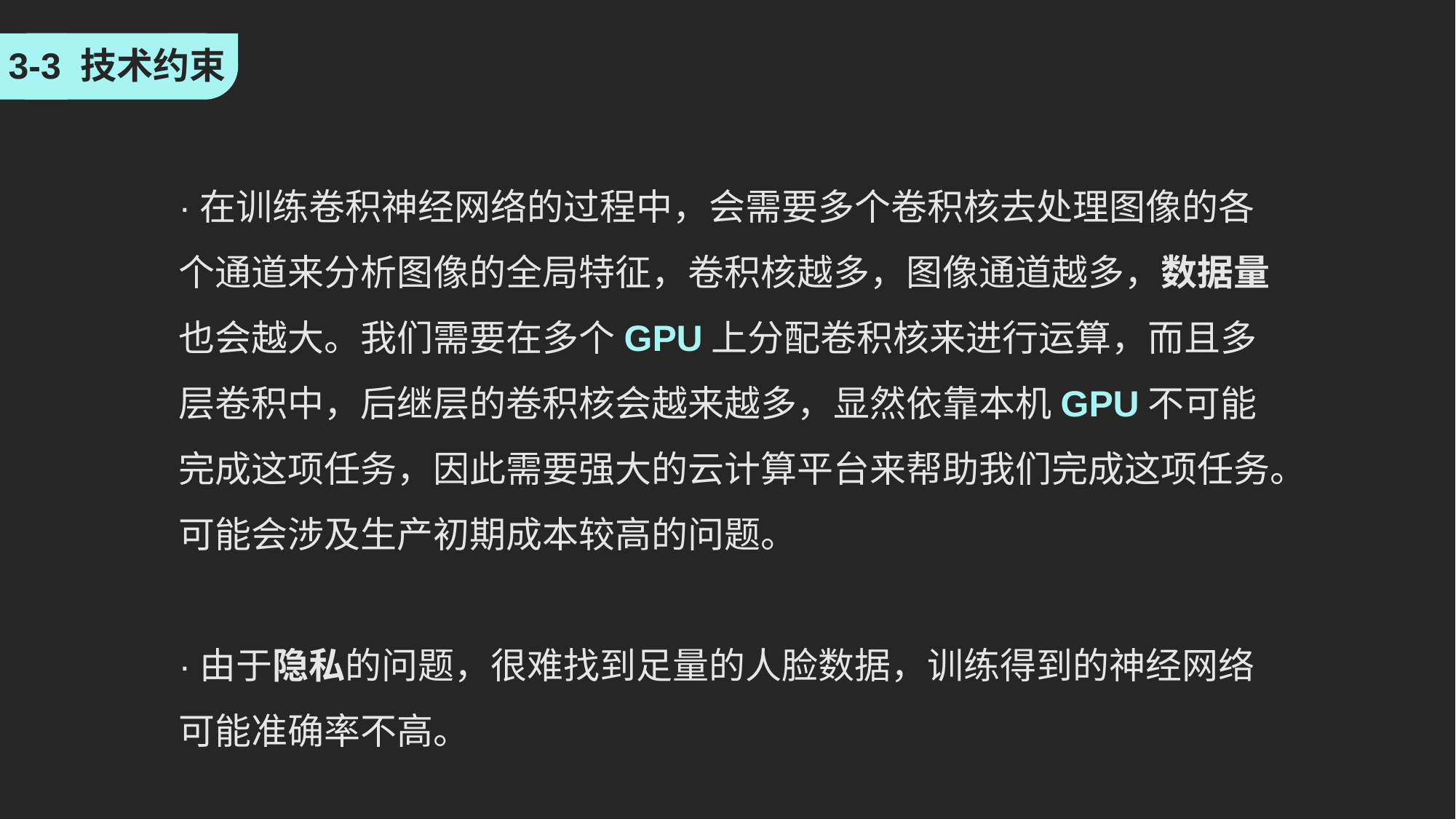

3-3 技术约束
·在训练卷积神经网络的过程中，会需要多个卷积核去处理图像的各个通道来分析图像的全局特征，卷积核越多，图像通道越多，数据量也会越大。我们需要在多个GPU上分配卷积核来进行运算，而且多层卷积中，后继层的卷积核会越来越多，显然依靠本机GPU不可能完成这项任务，因此需要强大的云计算平台来帮助我们完成这项任务。可能会涉及生产初期成本较高的问题。

·由于隐私的问题，很难找到足量的人脸数据，训练得到的神经网络可能准确率不高。